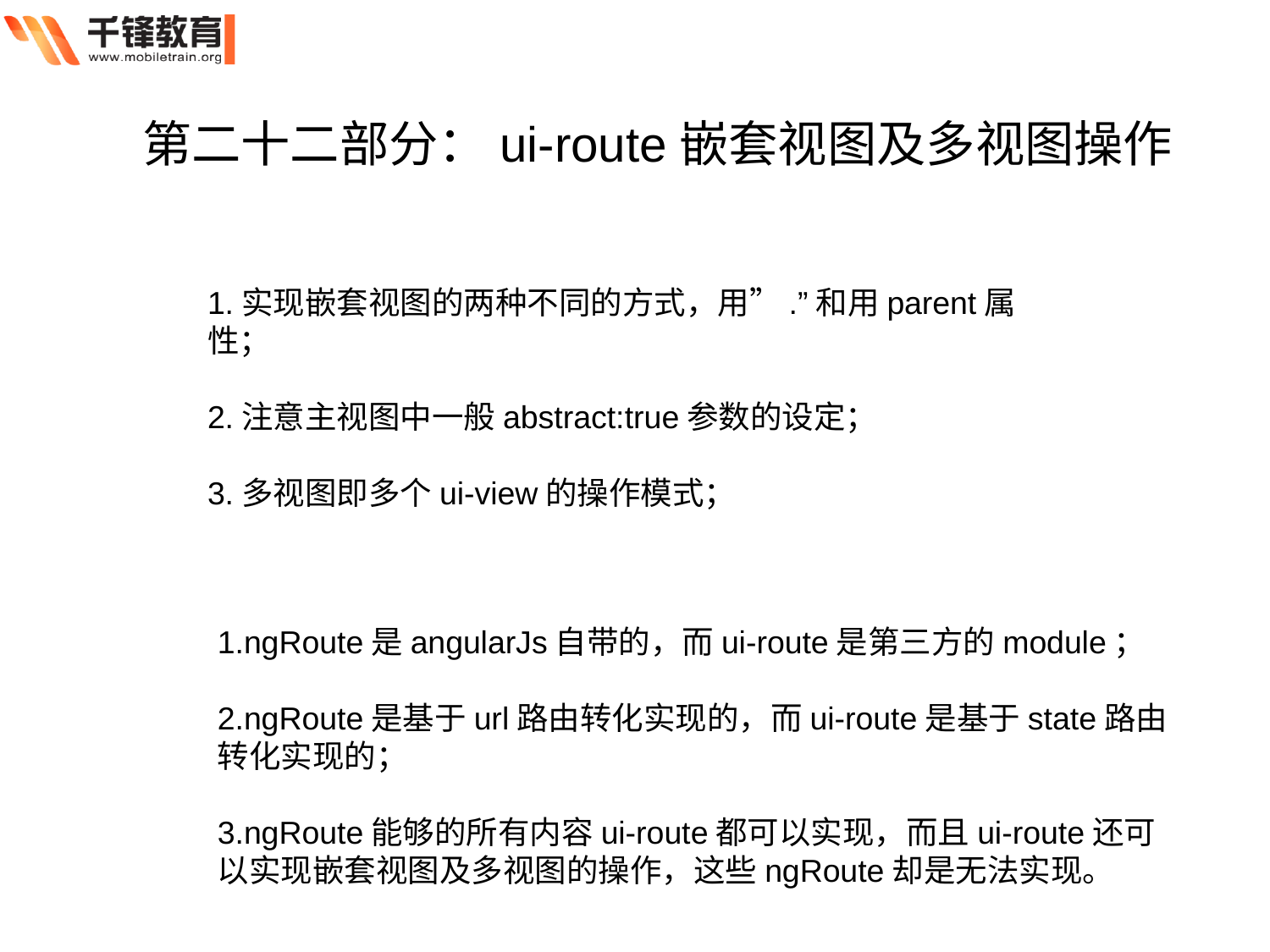

第二十二部分：ui-route嵌套视图及多视图操作
1.实现嵌套视图的两种不同的方式，用”.”和用parent属性；

2.注意主视图中一般abstract:true参数的设定；

3.多视图即多个ui-view的操作模式；
1.ngRoute是angularJs自带的，而ui-route是第三方的module；

2.ngRoute是基于url路由转化实现的，而ui-route是基于state路由转化实现的；

3.ngRoute能够的所有内容ui-route都可以实现，而且ui-route还可以实现嵌套视图及多视图的操作，这些ngRoute却是无法实现。